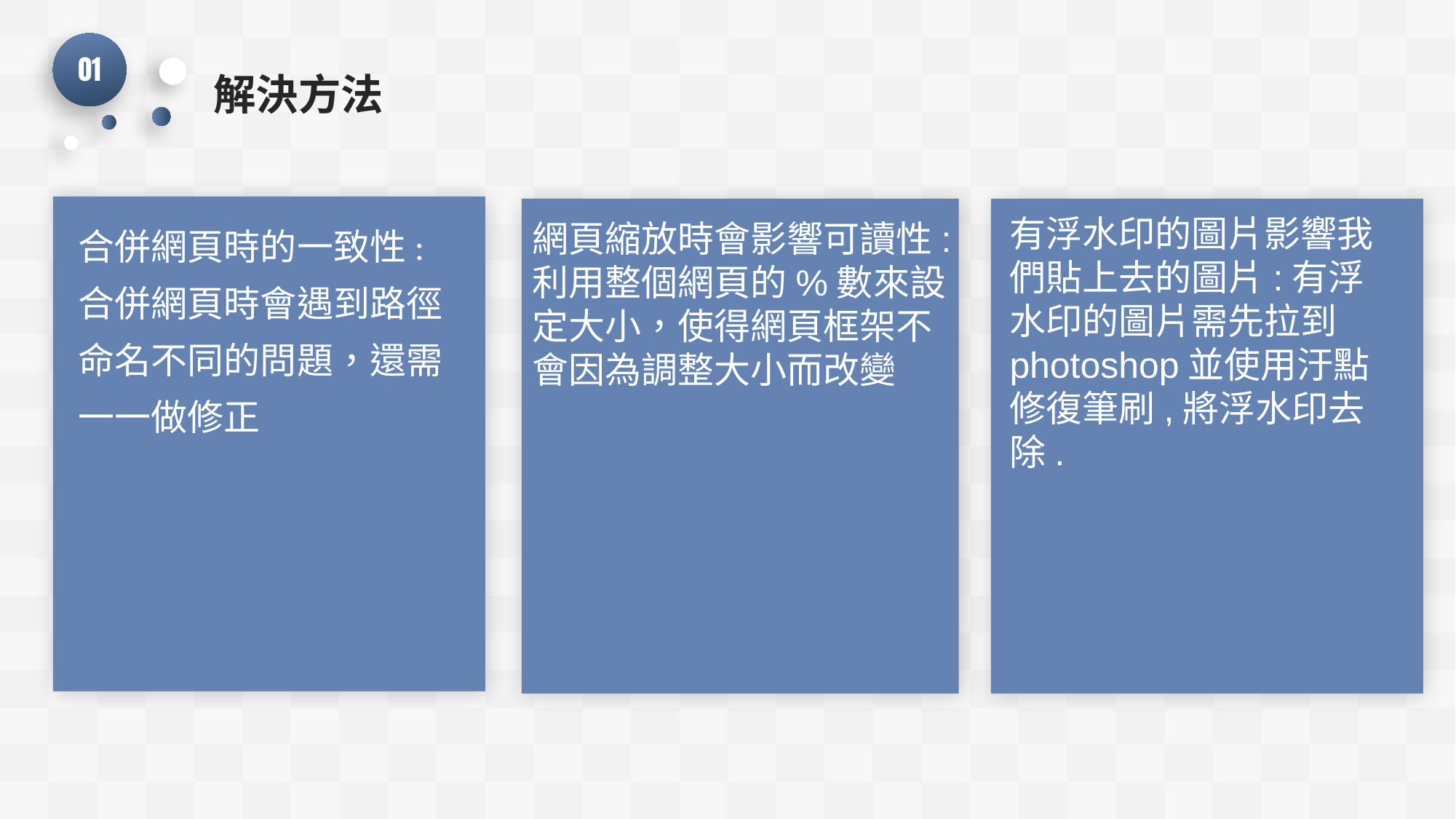

01

解決方法

合併網頁時的一致性:
合併網頁時會遇到路徑命名不同的問題，還需一一做修正
有浮水印的圖片影響我們貼上去的圖片:有浮水印的圖片需先拉到photoshop並使用汙點修復筆刷,將浮水印去除.
網頁縮放時會影響可讀性:
利用整個網頁的%數來設定大小，使得網頁框架不會因為調整大小而改變